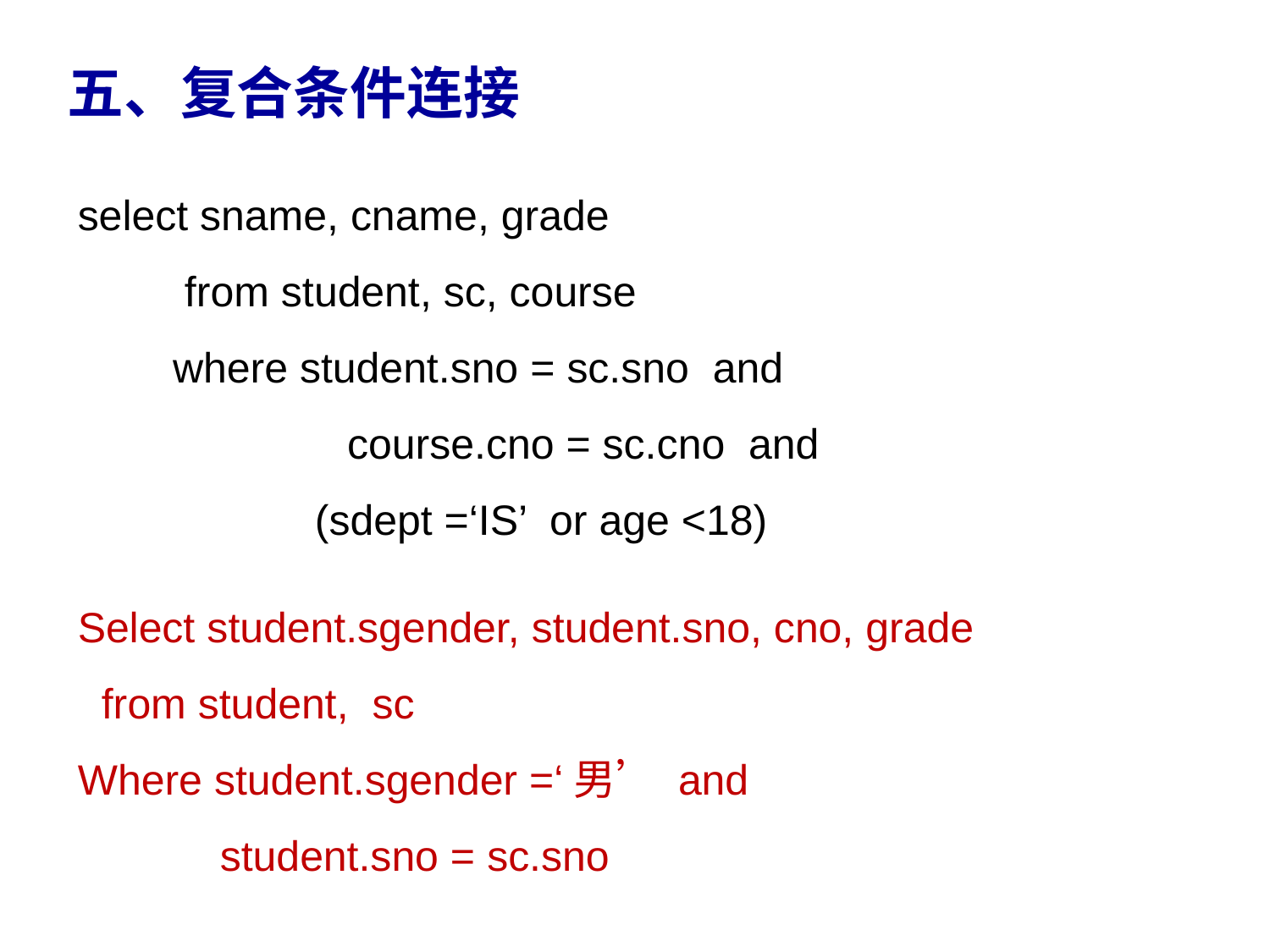

# 五、复合条件连接
select sname, cname, grade
         from student, sc, course
	    where student.sno = sc.sno  and
		        course.cno = sc.cno  and
                    (sdept =‘IS’  or age <18)
Select student.sgender, student.sno, cno, grade
  from student,  sc
Where student.sgender =‘男’ and
            student.sno = sc.sno